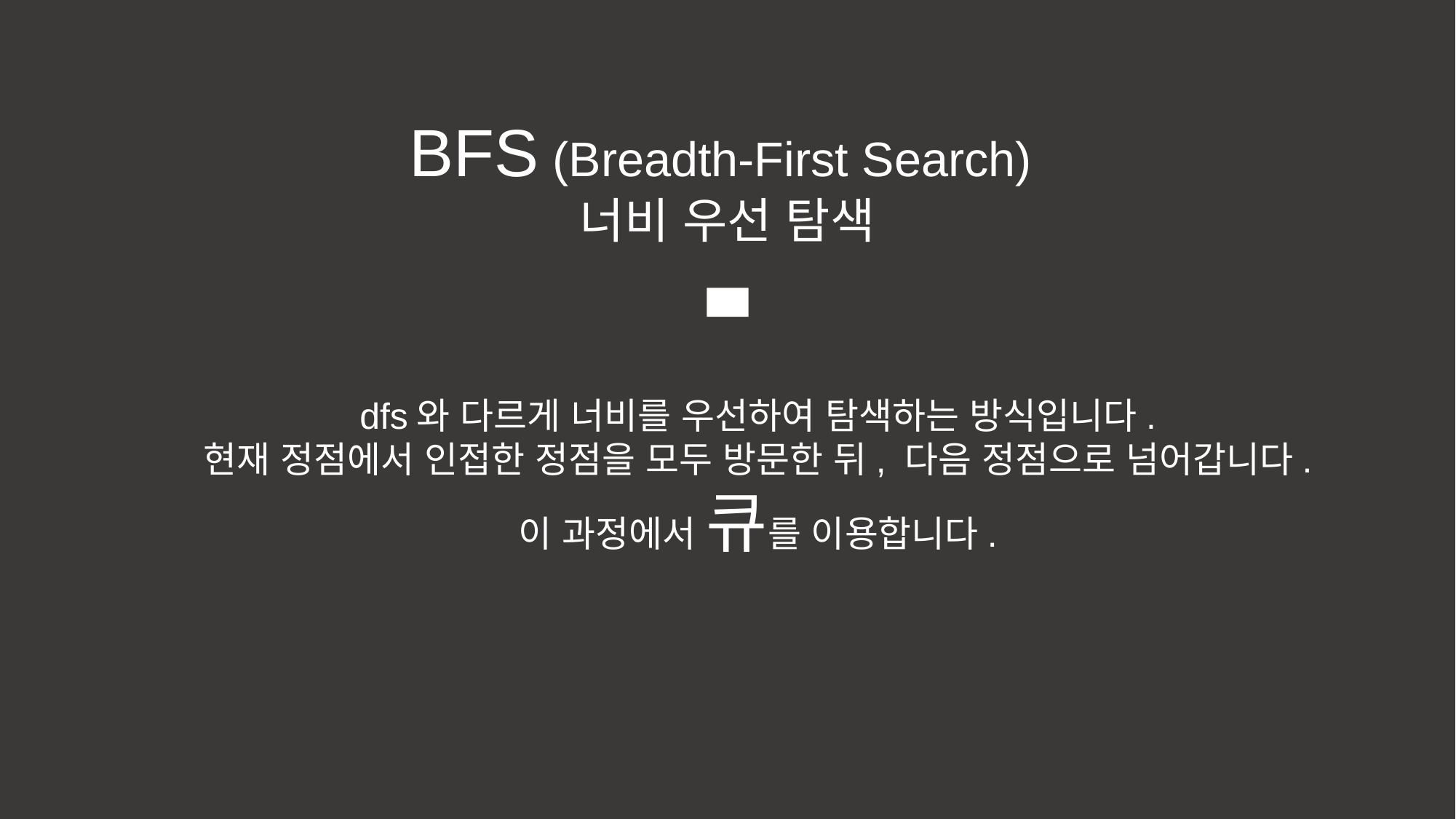

BFS (Breadth-First Search)
너비 우선 탐색

dfs와 다르게 너비를 우선하여 탐색하는 방식입니다.
현재 정점에서 인접한 정점을 모두 방문한 뒤, 다음 정점으로 넘어갑니다.
이 과정에서 큐를 이용합니다.